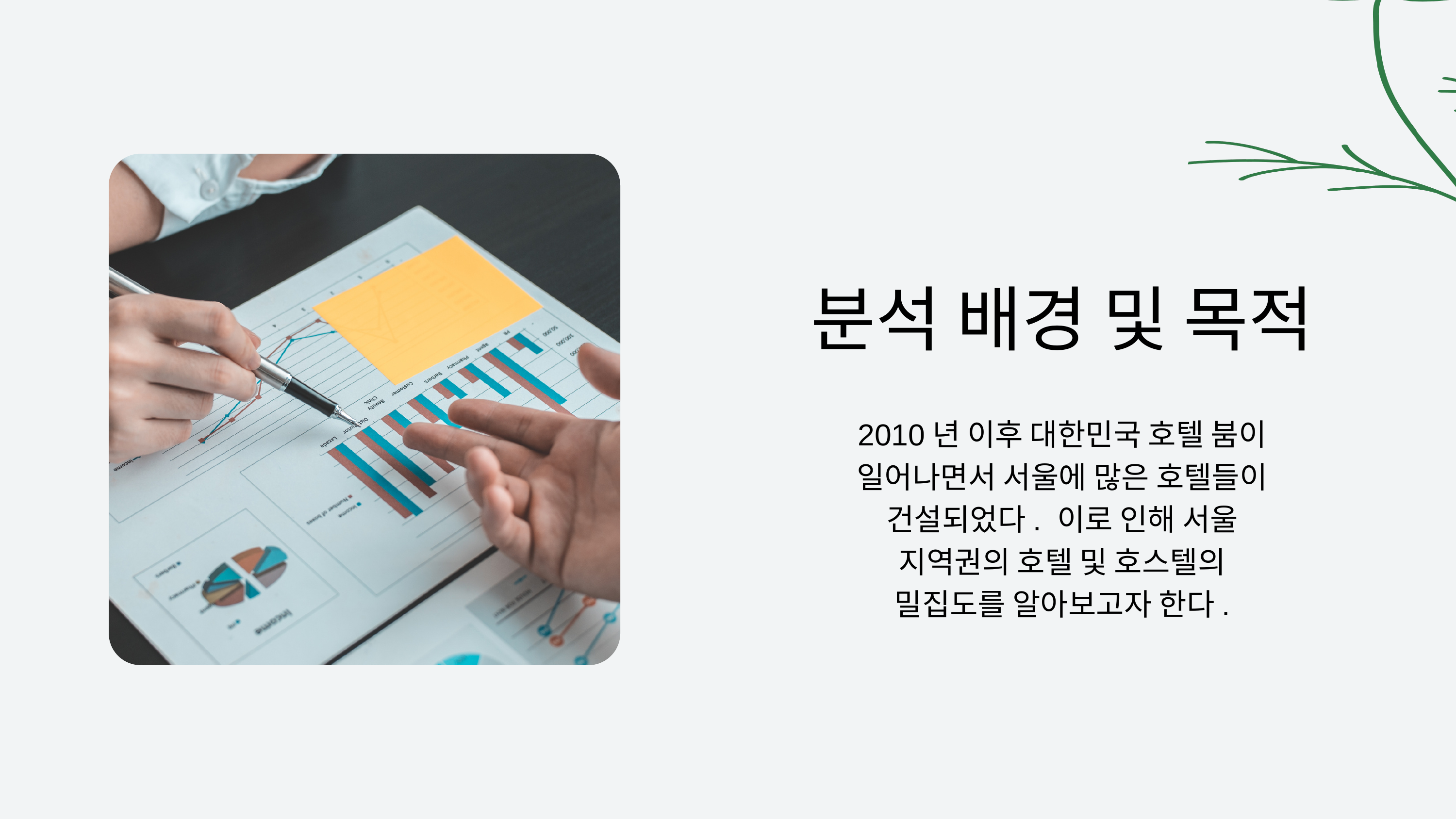

분석 배경 및 목적
2010년 이후 대한민국 호텔 붐이 일어나면서 서울에 많은 호텔들이 건설되었다. 이로 인해 서울 지역권의 호텔 및 호스텔의 밀집도를 알아보고자 한다.